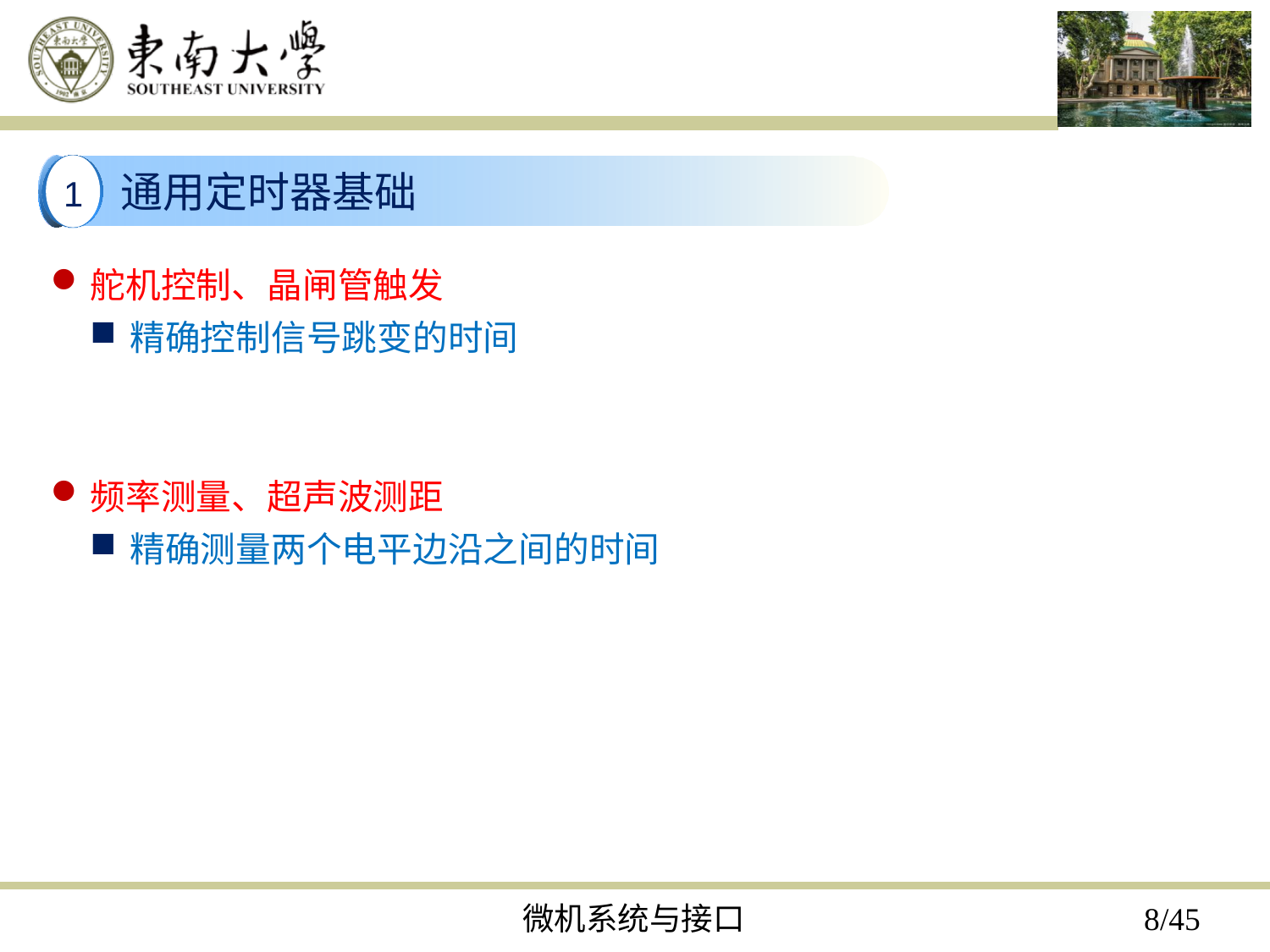

通用定时器基础
1
舵机控制、晶闸管触发
精确控制信号跳变的时间

频率测量、超声波测距
精确测量两个电平边沿之间的时间